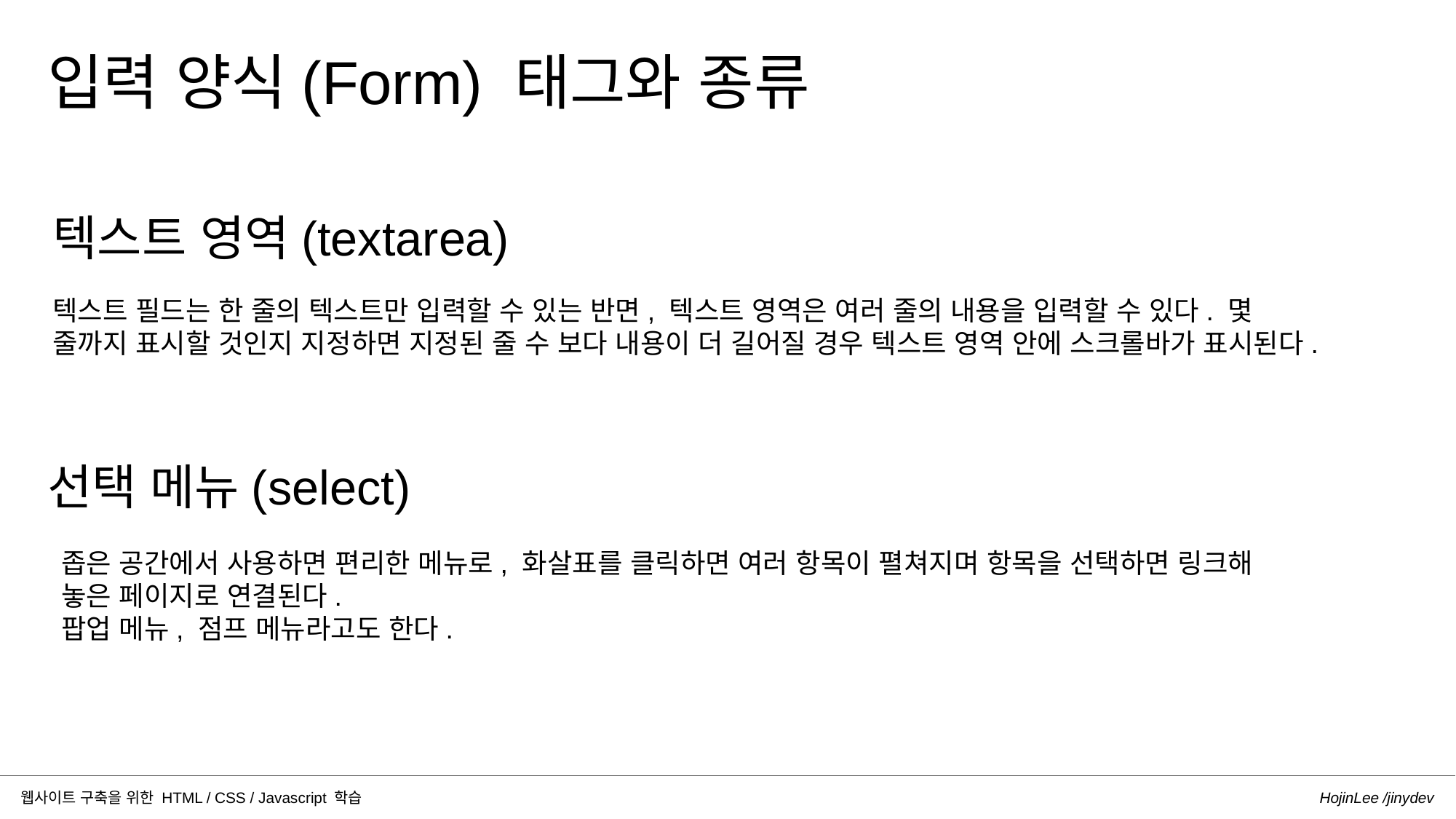

입력 양식(Form) 태그와 종류
텍스트 영역(textarea)
텍스트 필드는 한 줄의 텍스트만 입력할 수 있는 반면, 텍스트 영역은 여러 줄의 내용을 입력할 수 있다. 몇 줄까지 표시할 것인지 지정하면 지정된 줄 수 보다 내용이 더 길어질 경우 텍스트 영역 안에 스크롤바가 표시된다.
선택 메뉴(select)
좁은 공간에서 사용하면 편리한 메뉴로, 화살표를 클릭하면 여러 항목이 펼쳐지며 항목을 선택하면 링크해 놓은 페이지로 연결된다.
팝업 메뉴, 점프 메뉴라고도 한다.
HojinLee /jinydev
웹사이트 구축을 위한 HTML / CSS / Javascript 학습